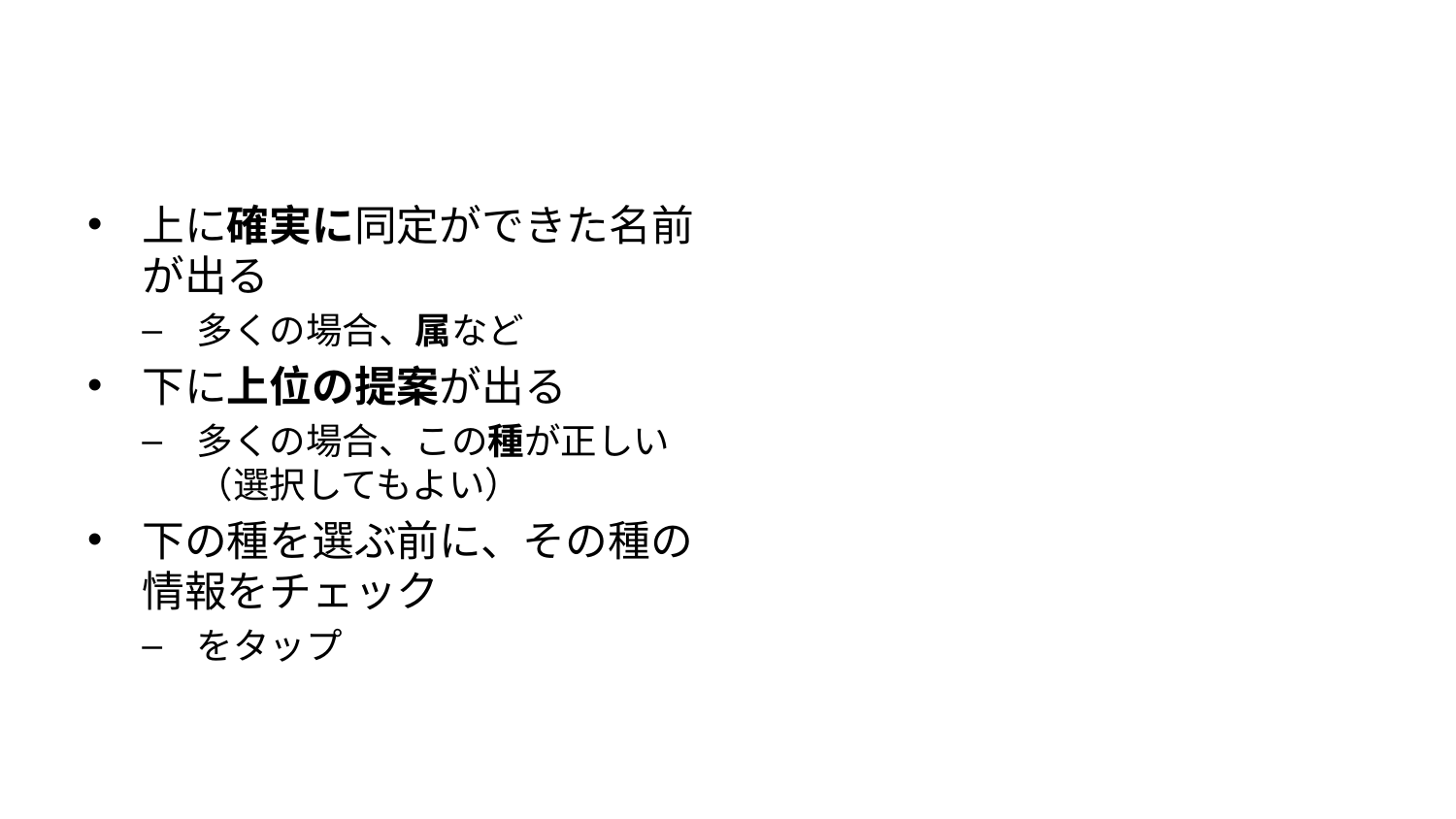

上に確実に同定ができた名前が出る
多くの場合、属など
下に上位の提案が出る
多くの場合、この種が正しい（選択してもよい）
下の種を選ぶ前に、その種の情報をチェック
をタップ